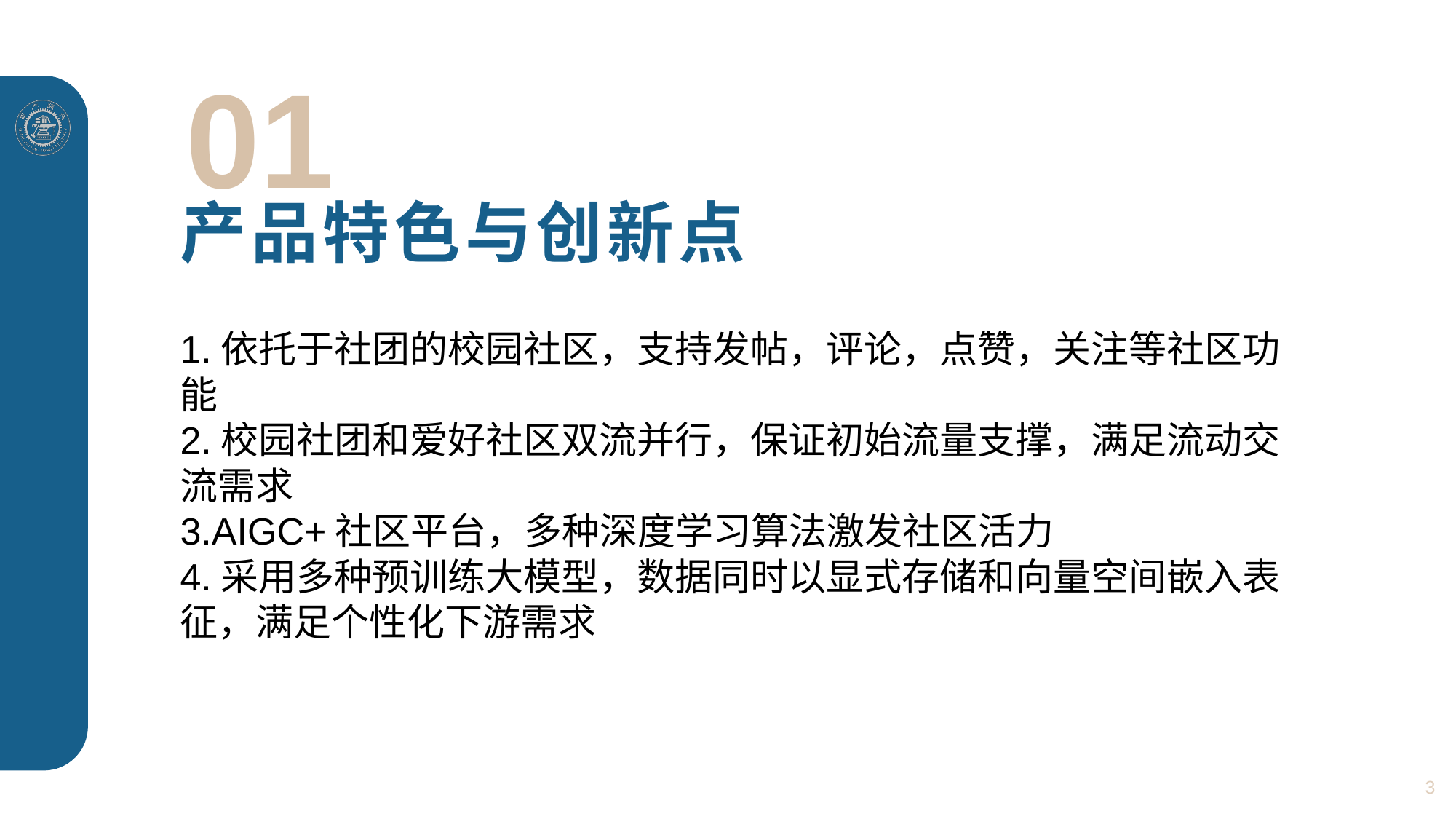

01
# 产品特色与创新点
1.依托于社团的校园社区，支持发帖，评论，点赞，关注等社区功能
2.校园社团和爱好社区双流并行，保证初始流量支撑，满足流动交流需求
3.AIGC+社区平台，多种深度学习算法激发社区活力
4.采用多种预训练大模型，数据同时以显式存储和向量空间嵌入表征，满足个性化下游需求
3